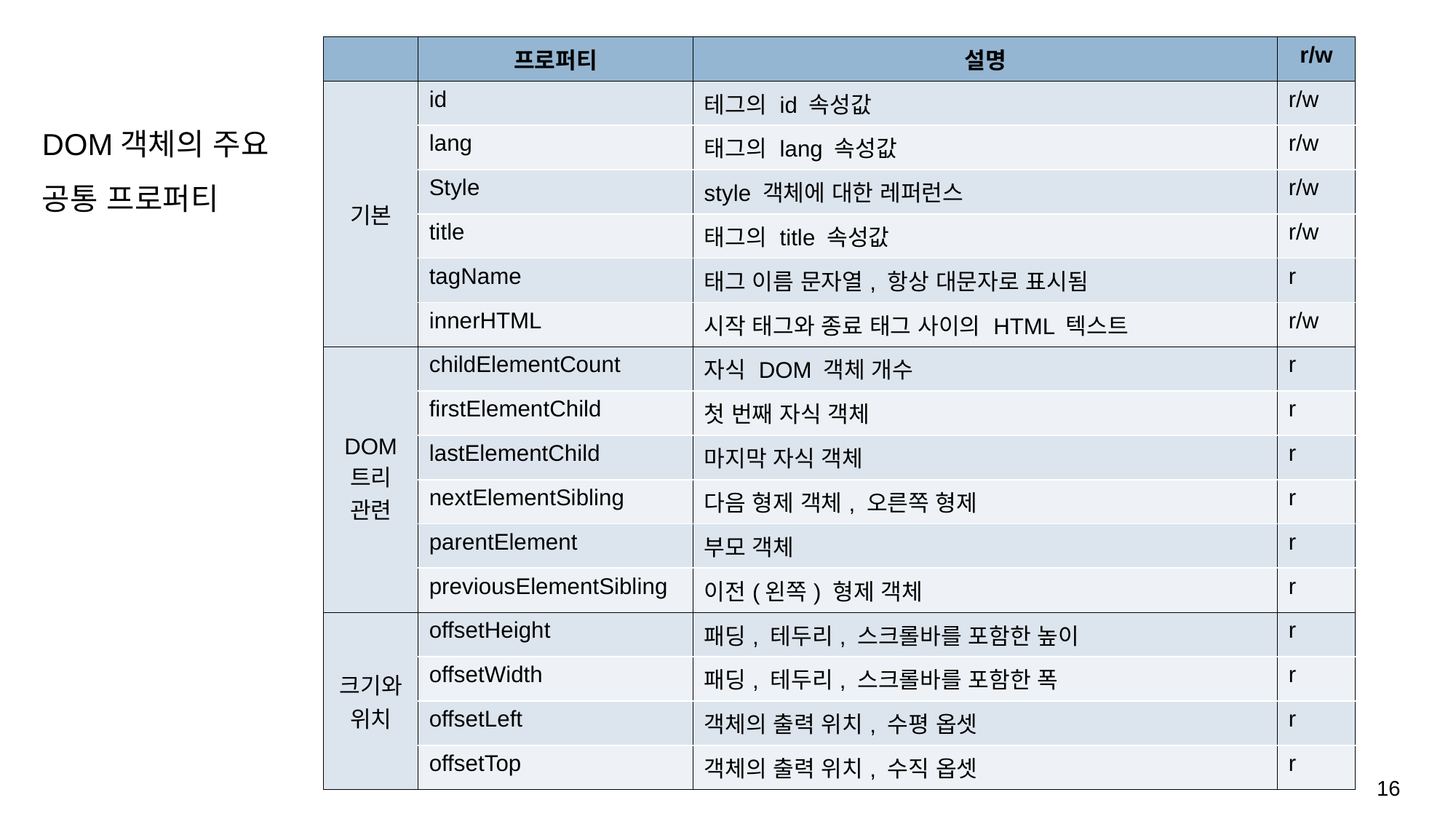

DOM객체의 주요
공통 프로퍼티
|  | 프로퍼티 | 설명 | r/w |
| --- | --- | --- | --- |
| 기본 | id | 테그의 id 속성값 | r/w |
|  | lang | 태그의 lang 속성값 | r/w |
|  | Style | style 객체에 대한 레퍼런스 | r/w |
|  | title | 태그의 title 속성값 | r/w |
|  | tagName | 태그 이름 문자열, 항상 대문자로 표시됨 | r |
|  | innerHTML | 시작 태그와 종료 태그 사이의 HTML 텍스트 | r/w |
| DOM 트리 관련 | childElementCount | 자식 DOM 객체 개수 | r |
|  | firstElementChild | 첫 번째 자식 객체 | r |
|  | lastElementChild | 마지막 자식 객체 | r |
|  | nextElementSibling | 다음 형제 객체, 오른쪽 형제 | r |
|  | parentElement | 부모 객체 | r |
|  | previousElementSibling | 이전(왼쪽) 형제 객체 | r |
| 크기와 위치 | offsetHeight | 패딩, 테두리, 스크롤바를 포함한 높이 | r |
|  | offsetWidth | 패딩, 테두리, 스크롤바를 포함한 폭 | r |
|  | offsetLeft | 객체의 출력 위치, 수평 옵셋 | r |
|  | offsetTop | 객체의 출력 위치, 수직 옵셋 | r |